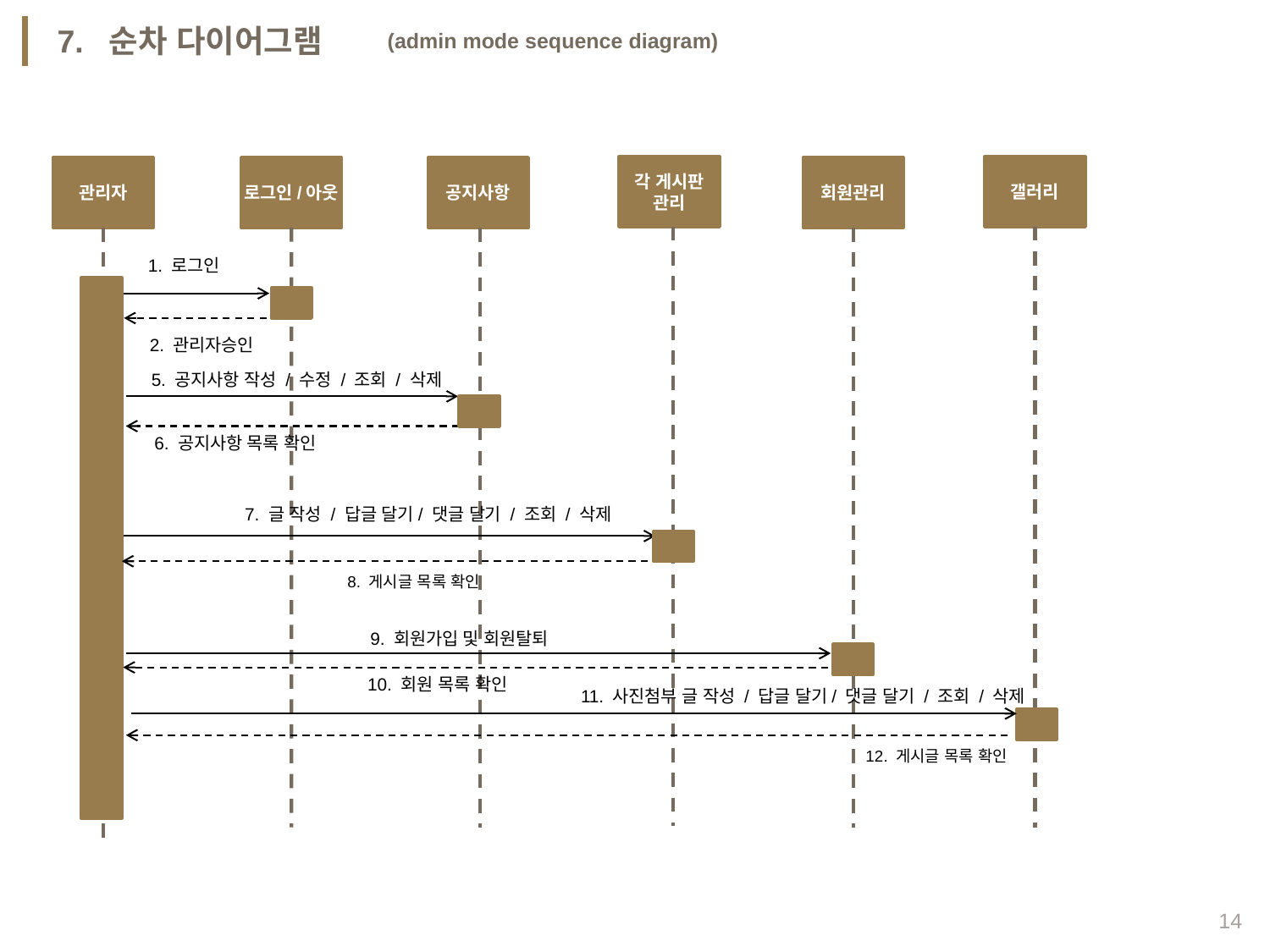

7.  순차 다이어그램
(admin mode sequence diagram)
각 게시판 관리
관리자
로그인/아웃
공지사항
회원관리
1. 로그인

2. 관리자승인
5. 공지사항 작성 / 수정 / 조회 / 삭제

6. 공지사항 목록 확인

8. 게시글 목록 확인
9. 회원가입 및 회원탈퇴

10. 회원 목록 확인
갤러리
7. 글 작성 / 답글 달기/ 댓글 달기 / 조회 / 삭제
11. 사진첨부 글 작성 / 답글 달기/ 댓글 달기 / 조회 / 삭제

12. 게시글 목록 확인
14